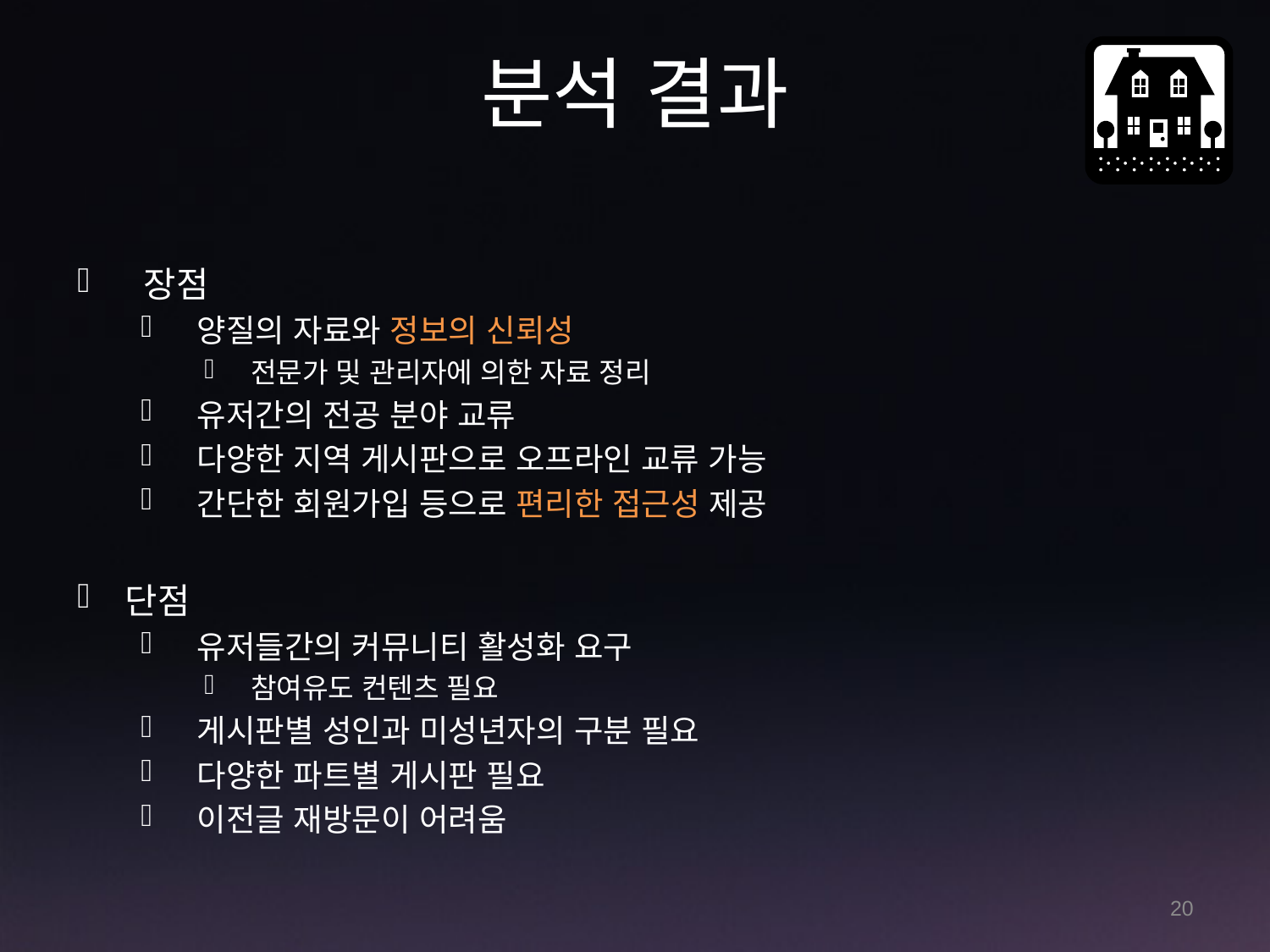

# 분석 결과
 장점
 양질의 자료와 정보의 신뢰성
 전문가 및 관리자에 의한 자료 정리
 유저간의 전공 분야 교류
 다양한 지역 게시판으로 오프라인 교류 가능
 간단한 회원가입 등으로 편리한 접근성 제공

단점
 유저들간의 커뮤니티 활성화 요구
 참여유도 컨텐츠 필요
 게시판별 성인과 미성년자의 구분 필요
 다양한 파트별 게시판 필요
 이전글 재방문이 어려움

20